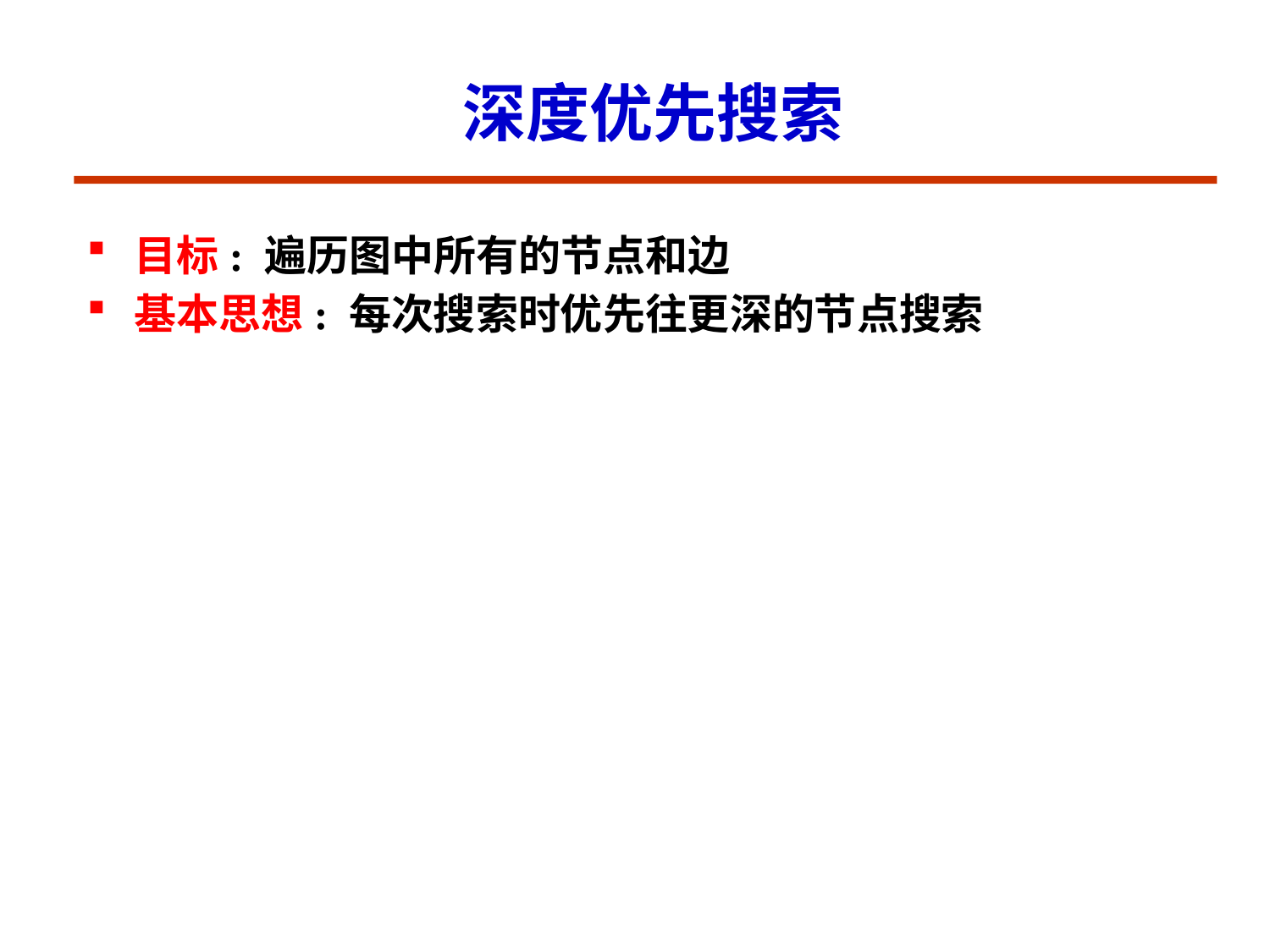

# 深度优先搜索
目标: 遍历图中所有的节点和边
基本思想: 每次搜索时优先往更深的节点搜索